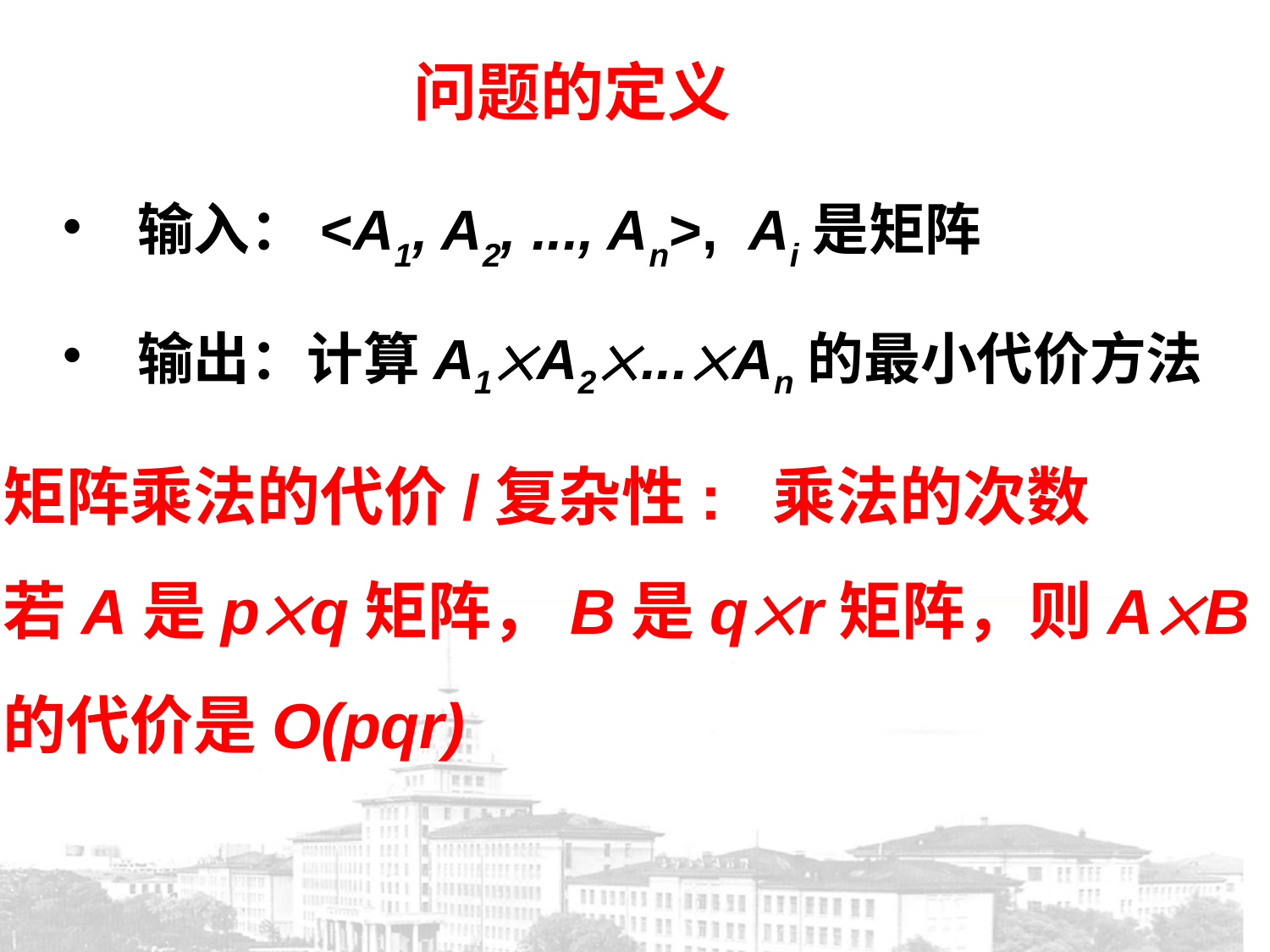

问题的定义
输入：<A1, A2, ..., An>,  Ai是矩阵
输出：计算A1×A2×...×An的最小代价方法
矩阵乘法的代价/复杂性:  乘法的次数
若A是p×q矩阵，B是q×r矩阵，则A×B
的代价是O(pqr)